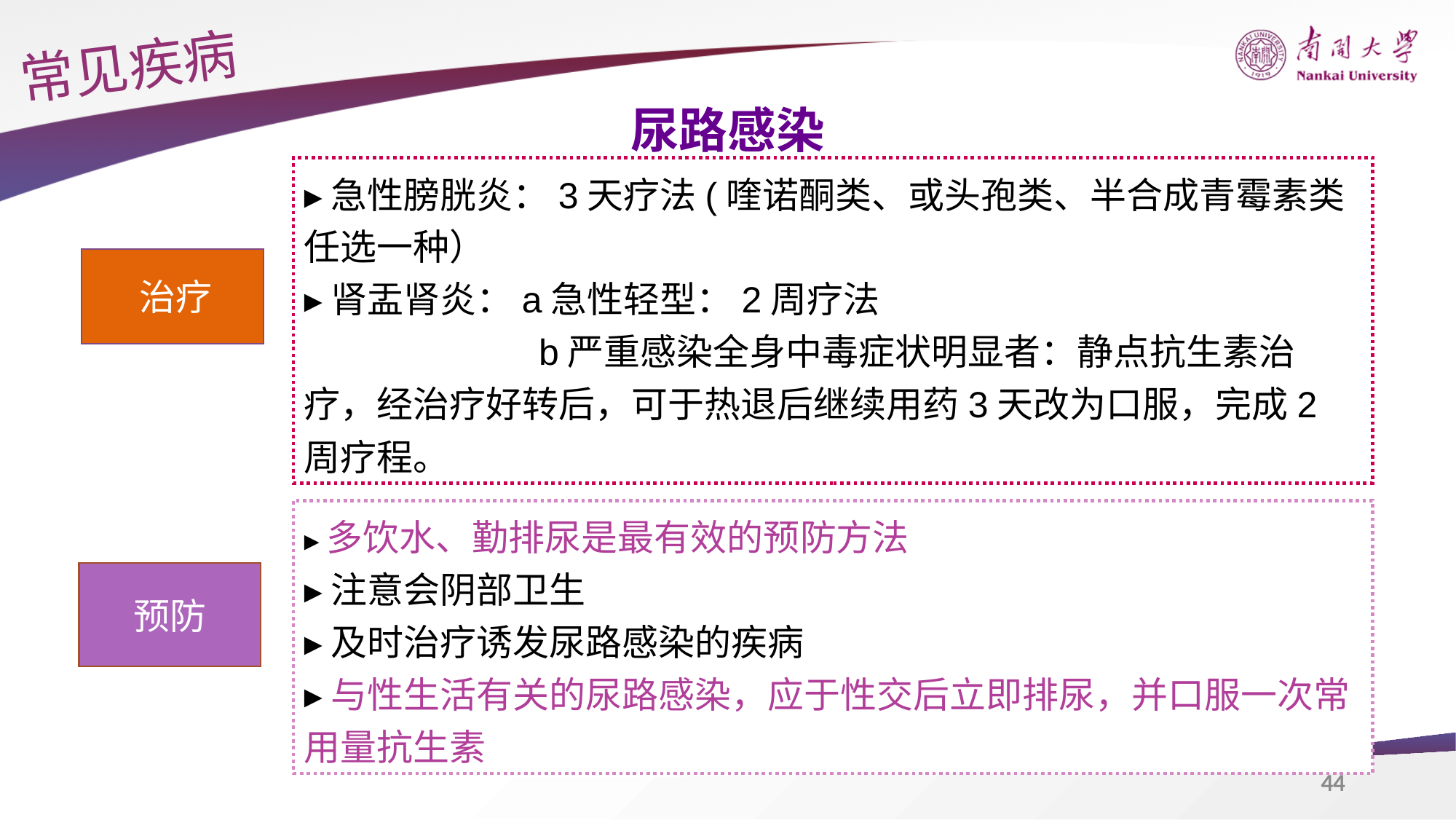

常见疾病
尿路感染
▸急性膀胱炎：3天疗法(喹诺酮类、或头孢类、半合成青霉素类任选一种）
▸肾盂肾炎：a急性轻型：2周疗法
                       b严重感染全身中毒症状明显者：静点抗生素治疗，经治疗好转后，可于热退后继续用药3天改为口服，完成2周疗程。

 治疗
▸多饮水、勤排尿是最有效的预防方法
▸注意会阴部卫生
▸及时治疗诱发尿路感染的疾病
▸与性生活有关的尿路感染，应于性交后立即排尿，并口服一次常用量抗生素
预防
44